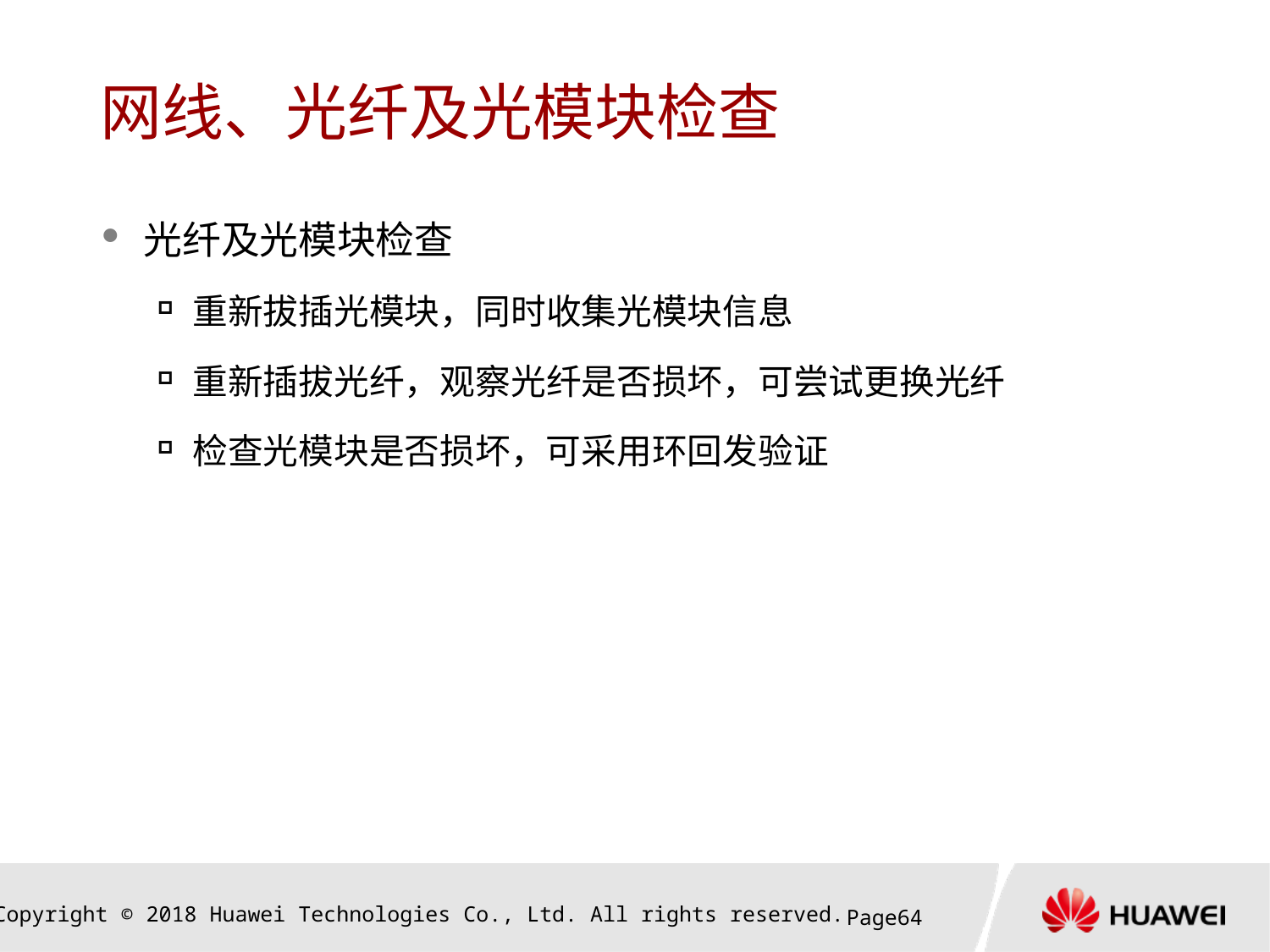

# 网线、光纤及光模块检查
光纤及光模块检查
重新拔插光模块，同时收集光模块信息
重新插拔光纤，观察光纤是否损坏，可尝试更换光纤
检查光模块是否损坏，可采用环回发验证

Page64